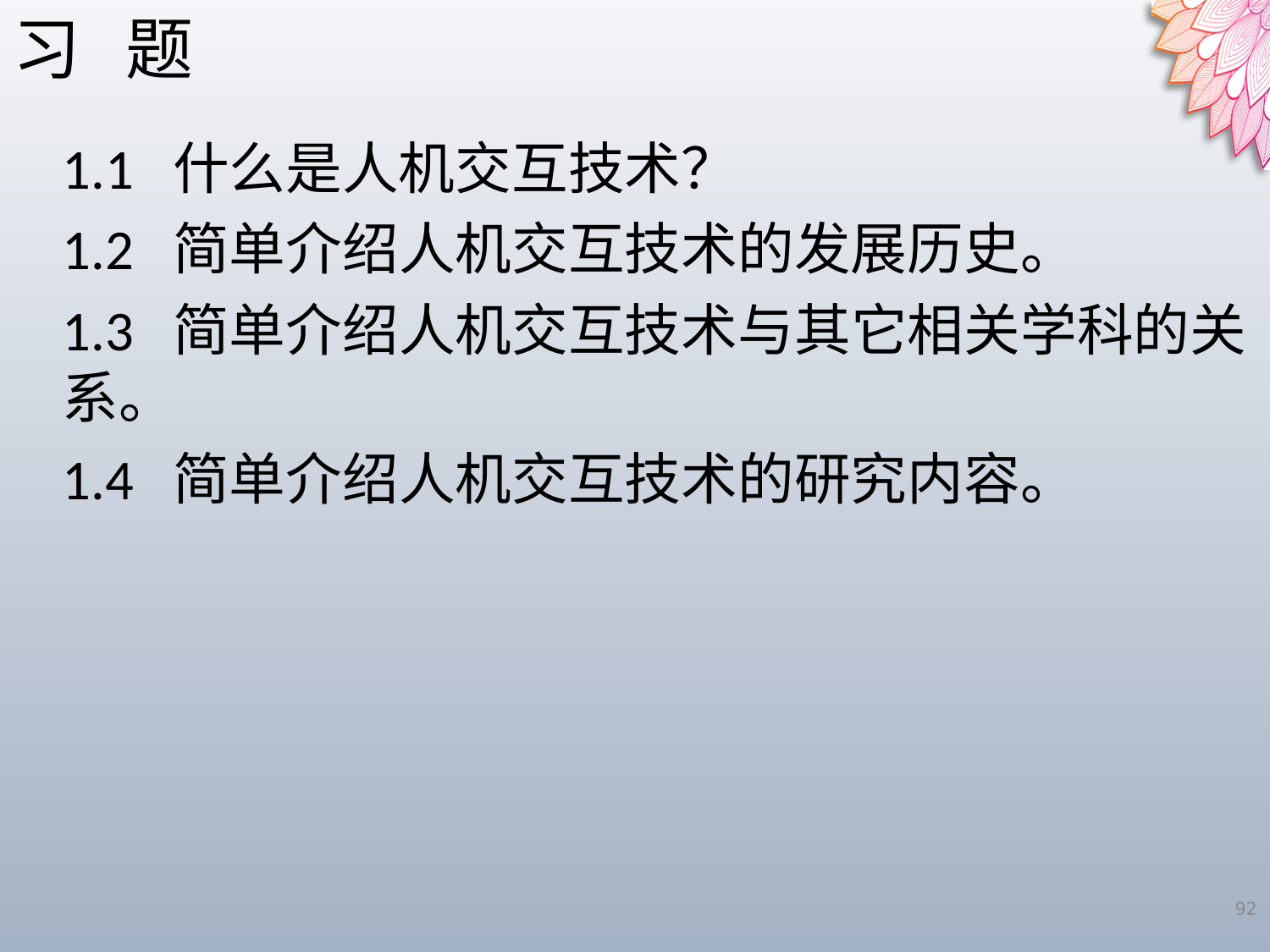

习   题
1.1  什么是人机交互技术？
1.2  简单介绍人机交互技术的发展历史。
1.3  简单介绍人机交互技术与其它相关学科的关系。
1.4  简单介绍人机交互技术的研究内容。

92